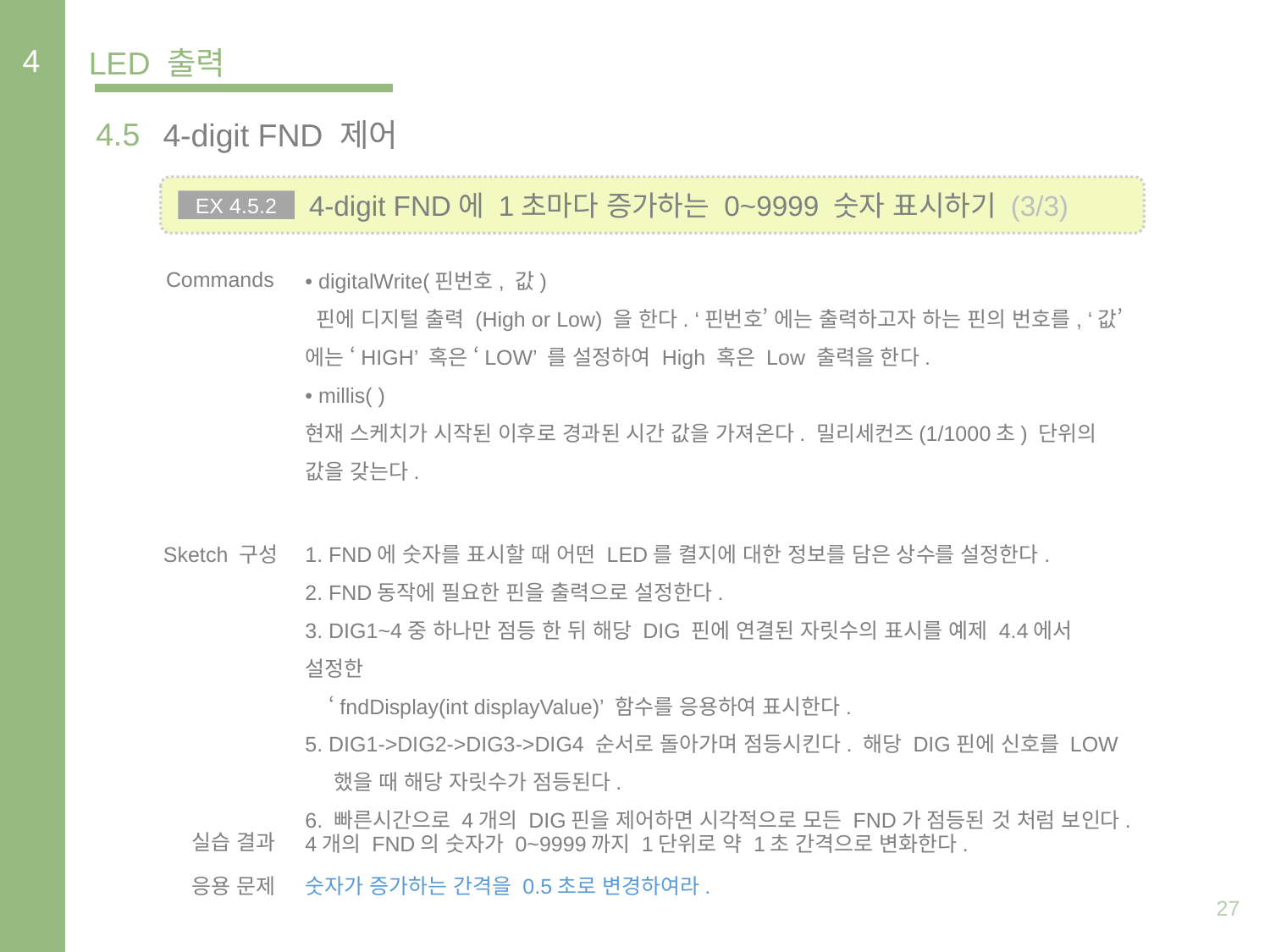

4
LED 출력
4.5
4-digit FND 제어
                 4-digit FND에 1초마다 증가하는 0~9999 숫자 표시하기 (3/3)
EX 4.5.2
Commands
• digitalWrite(핀번호, 값)
 핀에 디지털 출력 (High or Low) 을 한다. ‘핀번호’ 에는 출력하고자 하는 핀의 번호를, ‘값’에는 ‘HIGH’ 혹은 ‘LOW’ 를 설정하여 High 혹은 Low 출력을 한다.
• millis( )
현재 스케치가 시작된 이후로 경과된 시간 값을 가져온다. 밀리세컨즈(1/1000초) 단위의 값을 갖는다.
Sketch 구성
1. FND에 숫자를 표시할 때 어떤 LED를 켤지에 대한 정보를 담은 상수를 설정한다.
2. FND동작에 필요한 핀을 출력으로 설정한다.
3. DIG1~4중 하나만 점등 한 뒤 해당 DIG 핀에 연결된 자릿수의 표시를 예제 4.4에서 설정한
    ‘fndDisplay(int displayValue)’ 함수를 응용하여 표시한다.
5. DIG1->DIG2->DIG3->DIG4 순서로 돌아가며 점등시킨다. 해당 DIG핀에 신호를 LOW
    했을 때 해당 자릿수가 점등된다.
6. 빠른시간으로 4개의 DIG핀을 제어하면 시각적으로 모든 FND가 점등된 것 처럼 보인다.
실습 결과
4개의 FND의 숫자가 0~9999까지 1단위로 약 1초 간격으로 변화한다.
응용 문제
숫자가 증가하는 간격을 0.5초로 변경하여라.
27